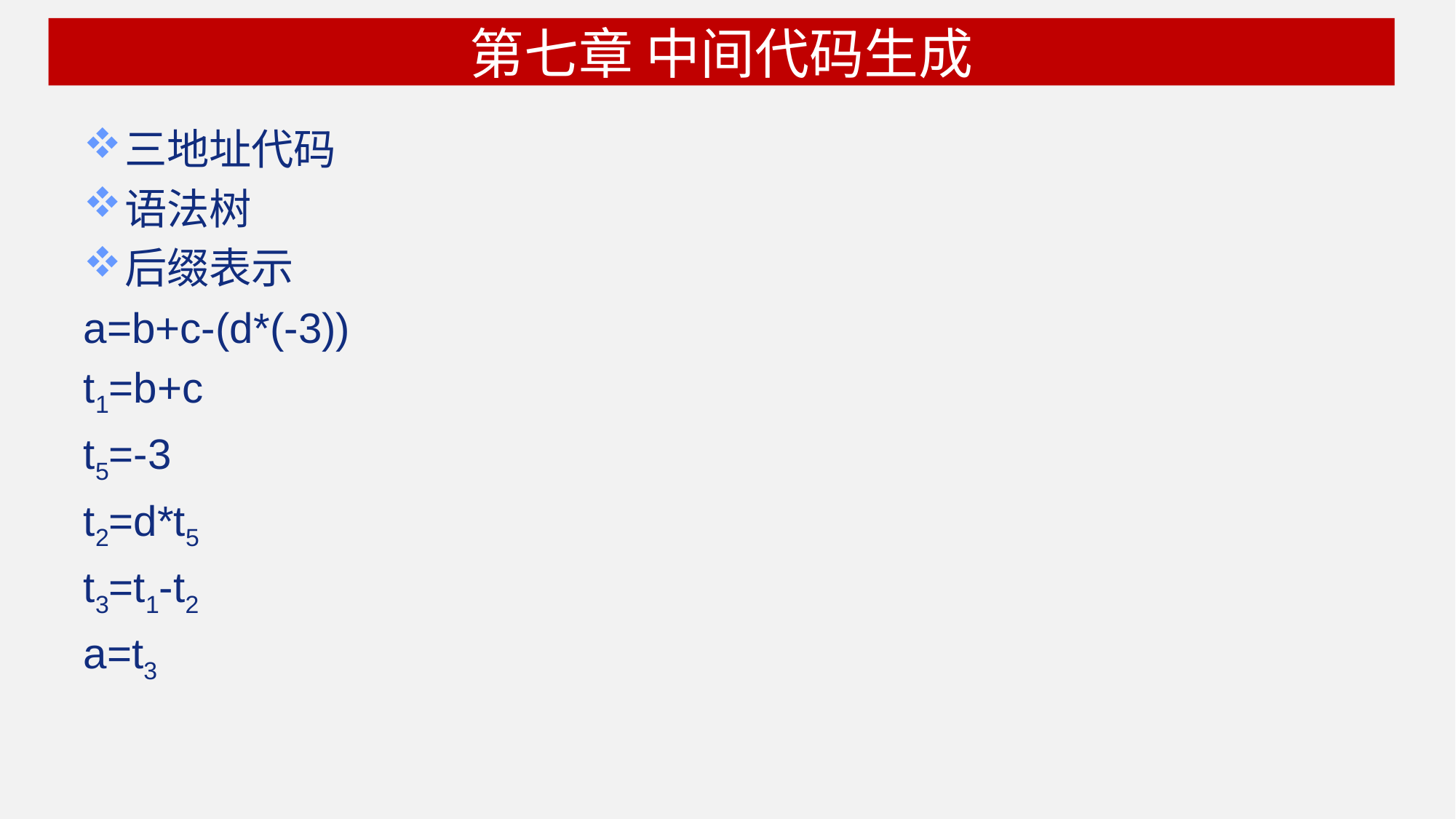

# 第七章 中间代码生成
三地址代码
语法树
后缀表示
a=b+c-(d*(-3))
t1=b+c
t5=-3
t2=d*t5
t3=t1-t2
a=t3